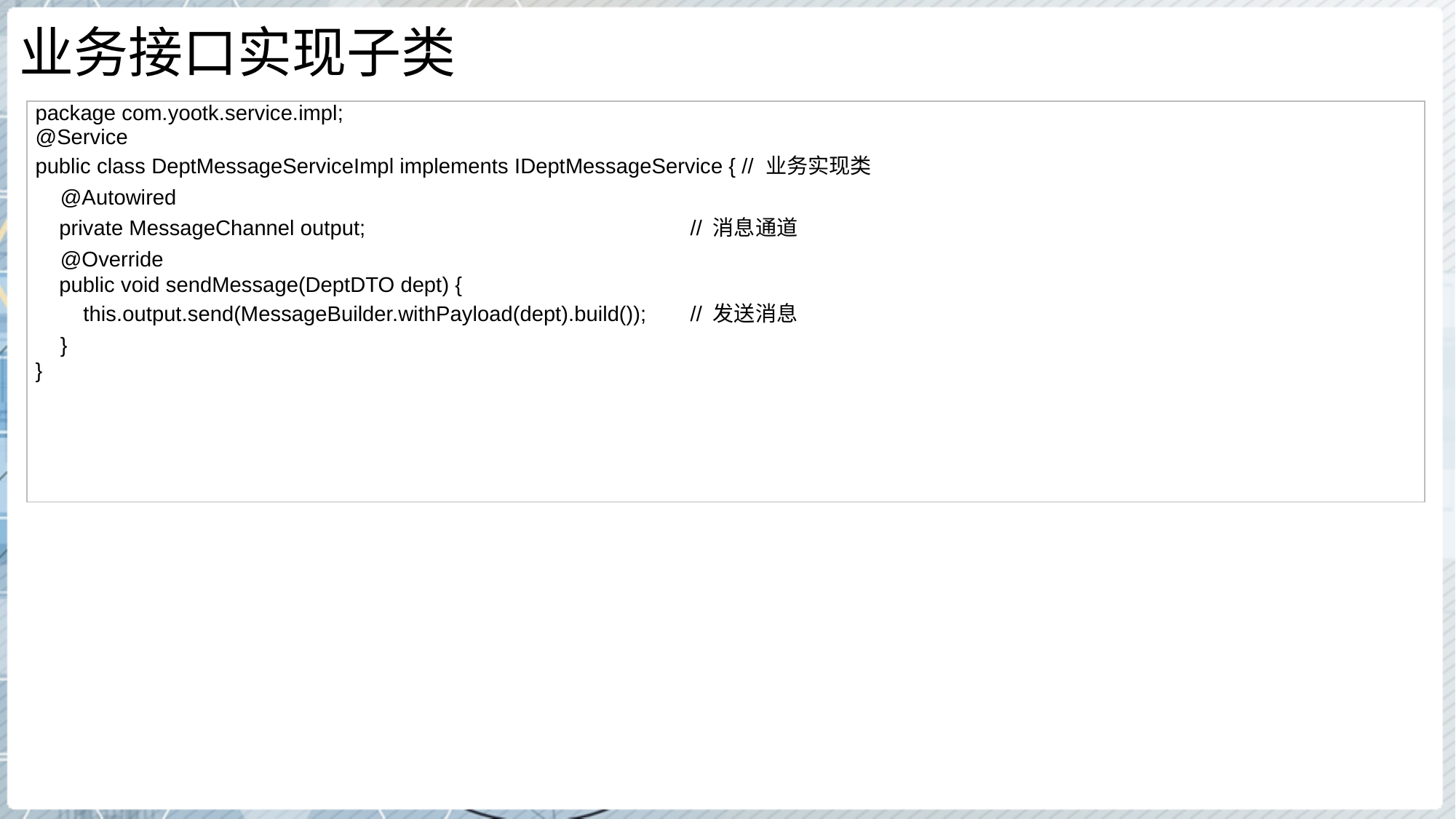

# 业务接口实现子类
| package com.yootk.service.impl; @Service public class DeptMessageServiceImpl implements IDeptMessageService { // 业务实现类 @Autowired private MessageChannel output; // 消息通道 @Override public void sendMessage(DeptDTO dept) { this.output.send(MessageBuilder.withPayload(dept).build()); // 发送消息 } } |
| --- |